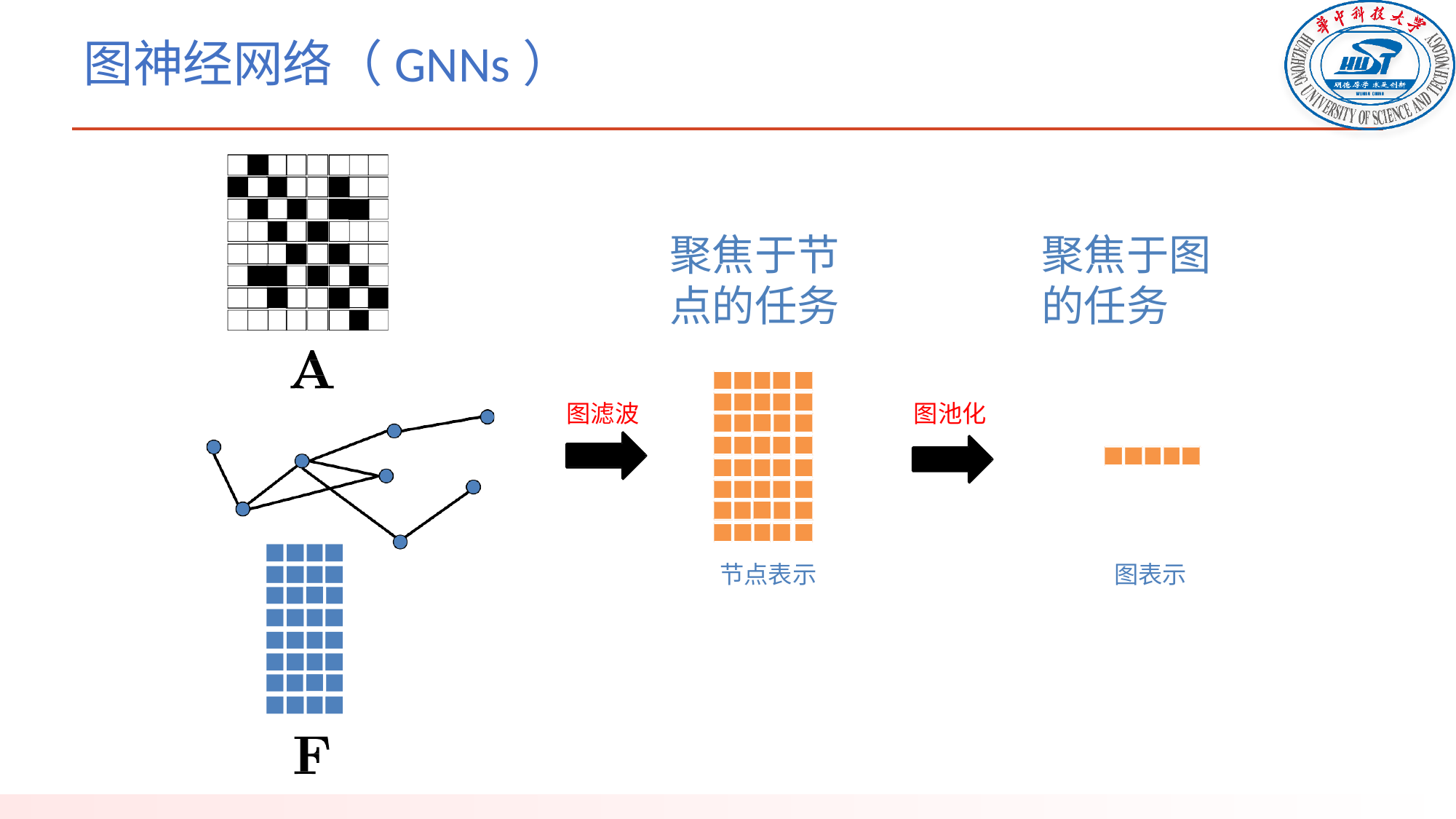

# 图神经网络（GNNs）

聚焦于节点的任务
聚焦于图的任务

图滤波
图池化

图表示
节点表示